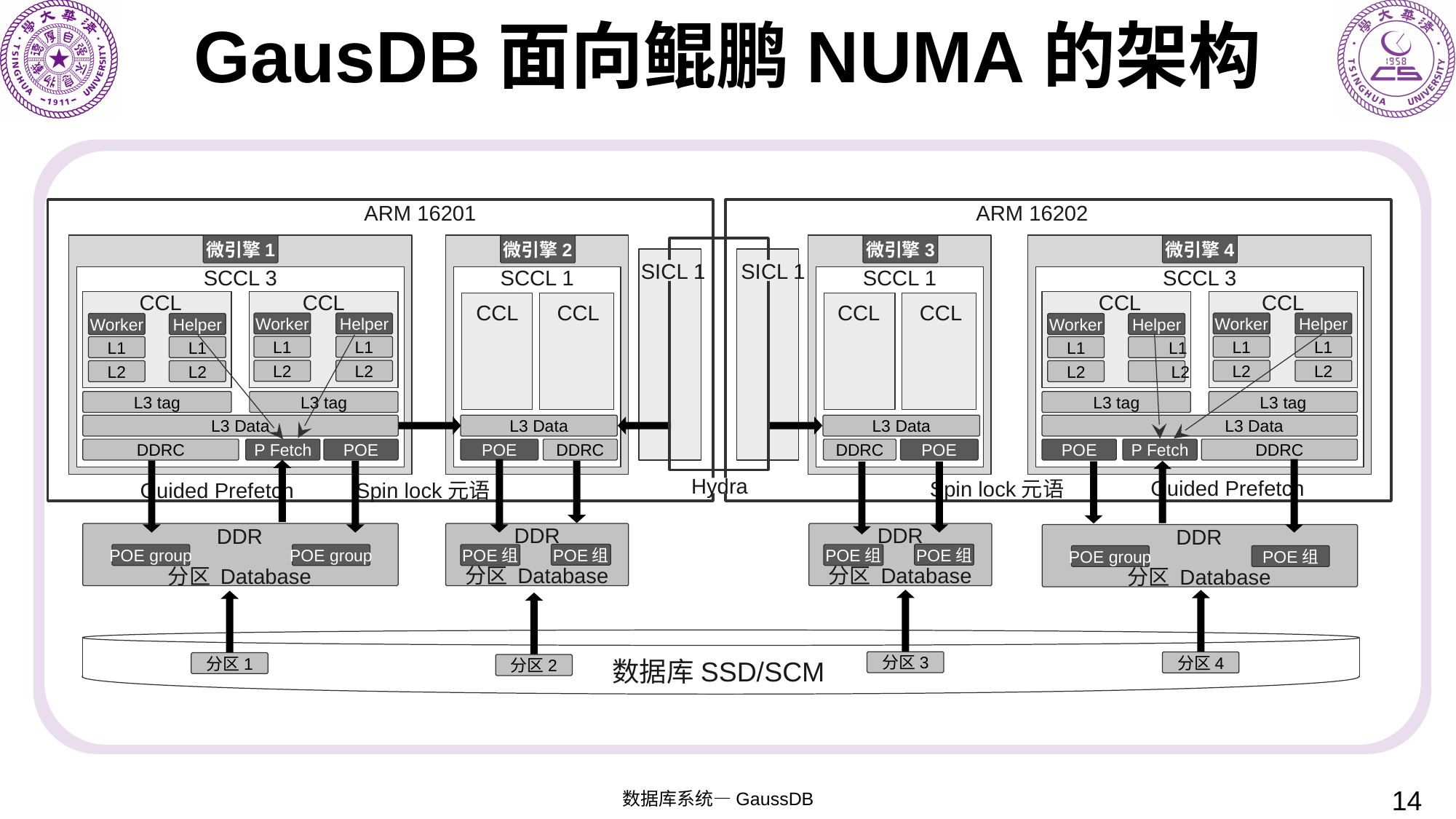

# GausDB面向鲲鹏NUMA的架构

ARM 16201
ARM 16202

微引擎1

微引擎2
v
微引擎3

微引擎4

SICL 1
SICL 1

SCCL 3

SCCL 1

SCCL 1

SCCL 3

CCL
CCL

CCL

CCL

CCL
CCL
CCL
CCL
Worker
Helper
Worker
Helper
Worker
Helper
Worker
Helper

L1
L1
L1
L1
L1
L1
L1
         L1
L2
L2
L2
L2
L2
          L2
L2
L2
L3 tag
L3 tag
L3 tag
L3 tag
L3 Data
L3 Data
                       L3 Data
L3 Data

DDRC
P Fetch
DDRC
DDRC
P Fetch
POE
POE
DDRC
POE
POE
Guided Prefetch
Hydra
Spin lock元语
Guided Prefetch
Spin lock元语

DDR
DDR
DDR
DDR
POE组
POE组
POE group
POE group
POE组
POE组
POE group
POE组
分区 Database
分区 Database
分区 Database
分区 Database

分区3
分区4
分区1
分区2
数据库SSD/SCM

数据库SSD/SCM
14
数据库系统—GaussDB